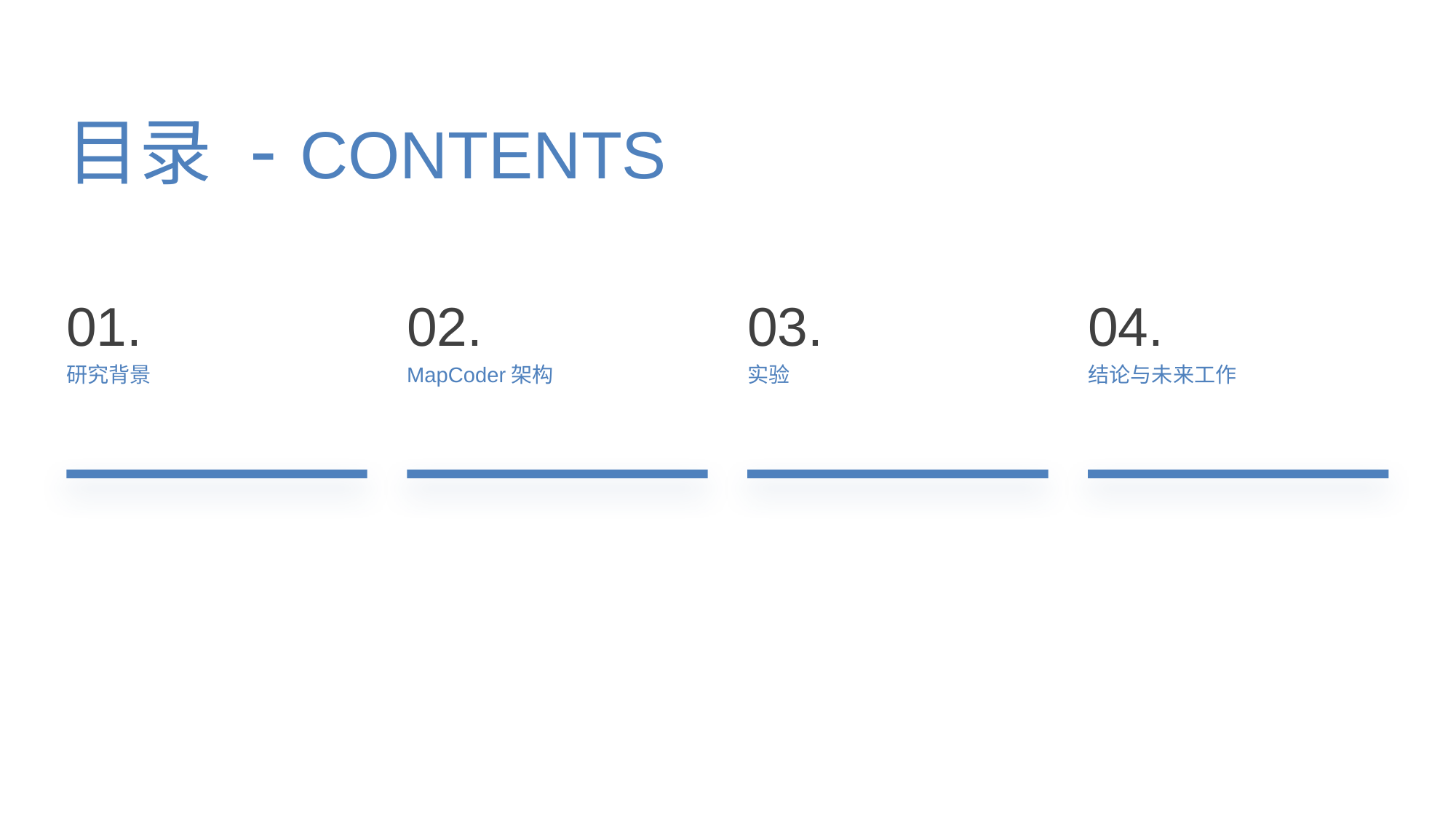

目录 - CONTENTS
01.
02.
03.
04.
研究背景
MapCoder架构
实验
结论与未来工作